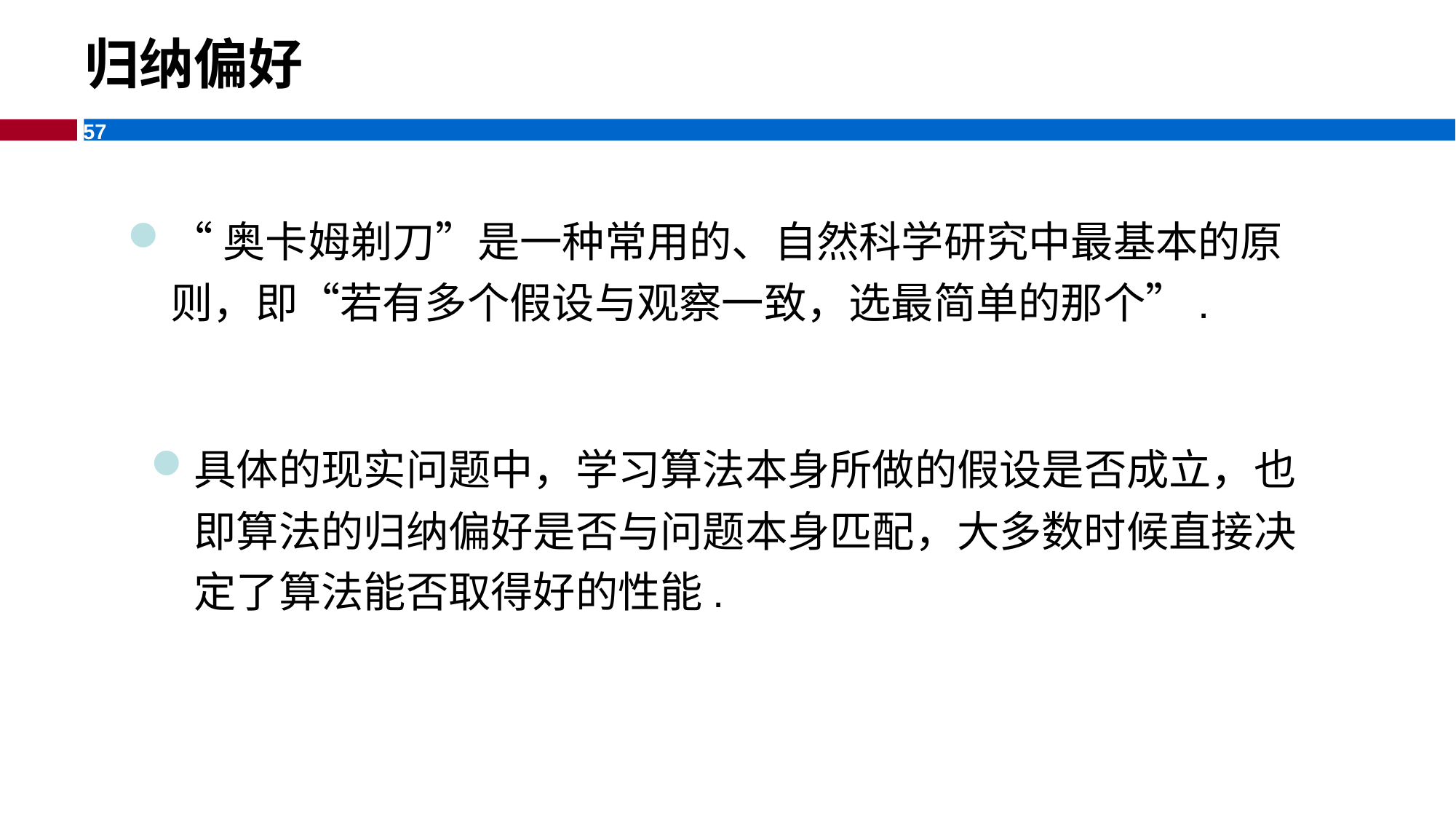

归纳偏好

“奥卡姆剃刀”是一种常用的、自然科学研究中最基本的原则，即“若有多个假设与观察一致，选最简单的那个”.
具体的现实问题中，学习算法本身所做的假设是否成立，也即算法的归纳偏好是否与问题本身匹配，大多数时候直接决定了算法能否取得好的性能.